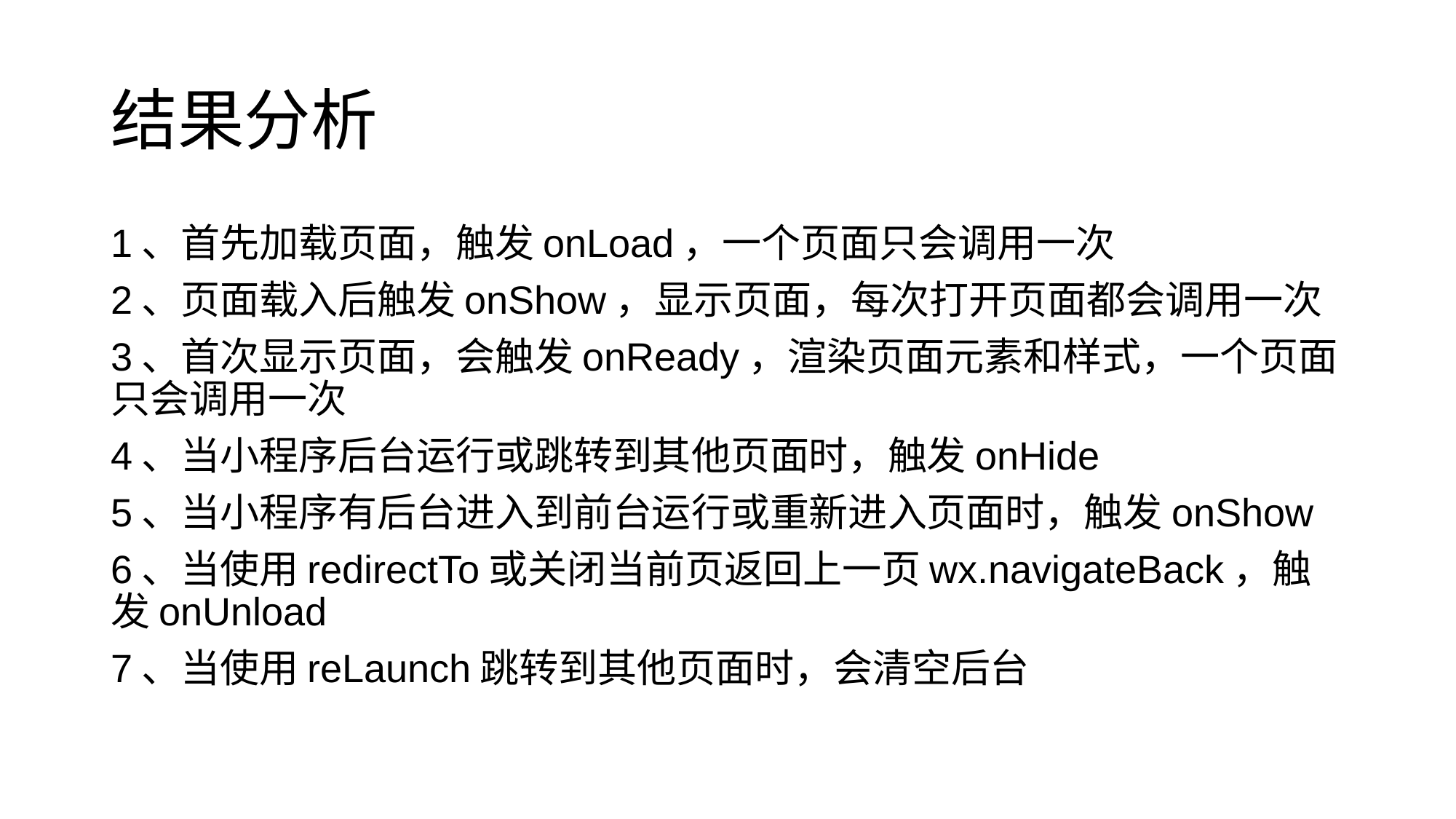

# 结果分析
1、首先加载页面，触发onLoad，一个页面只会调用一次
2、页面载入后触发onShow，显示页面，每次打开页面都会调用一次
3、首次显示页面，会触发onReady，渲染页面元素和样式，一个页面只会调用一次
4、当小程序后台运行或跳转到其他页面时，触发onHide
5、当小程序有后台进入到前台运行或重新进入页面时，触发onShow
6、当使用redirectTo或关闭当前页返回上一页wx.navigateBack，触发onUnload
7、当使用reLaunch跳转到其他页面时，会清空后台